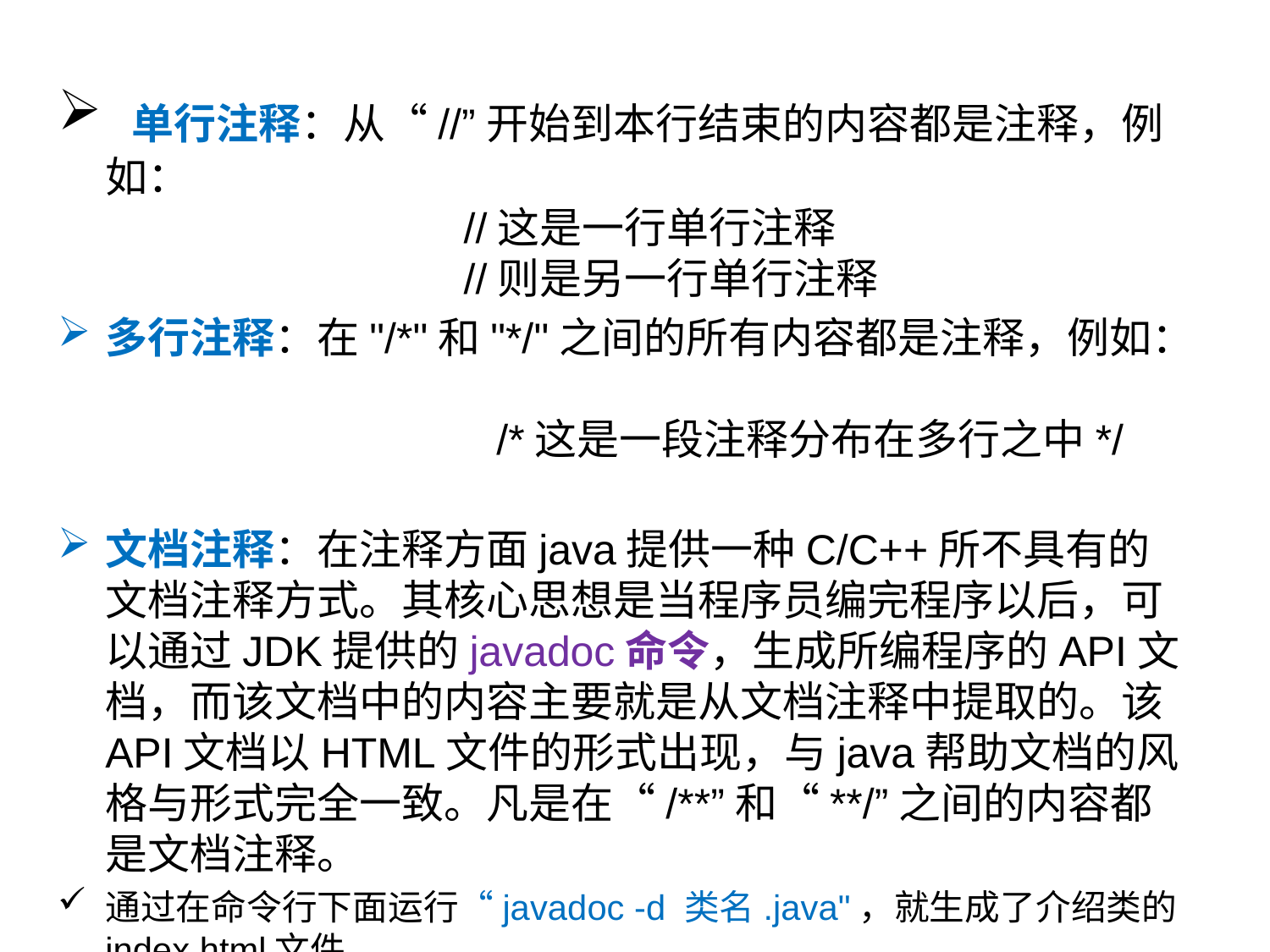

单行注释：从“//”开始到本行结束的内容都是注释，例如：
　　　　　　　　 //这是一行单行注释
　　　　　　　　 //则是另一行单行注释
多行注释：在"/*"和"*/"之间的所有内容都是注释，例如：
　　　　　　　　　/*这是一段注释分布在多行之中*/
文档注释：在注释方面java提供一种C/C++所不具有的文档注释方式。其核心思想是当程序员编完程序以后，可以通过JDK提供的javadoc命令，生成所编程序的API文档，而该文档中的内容主要就是从文档注释中提取的。该API文档以HTML文件的形式出现，与java帮助文档的风格与形式完全一致。凡是在“/**”和“**/”之间的内容都是文档注释。
通过在命令行下面运行“javadoc -d 类名.java"，就生成了介绍类的index.html文件